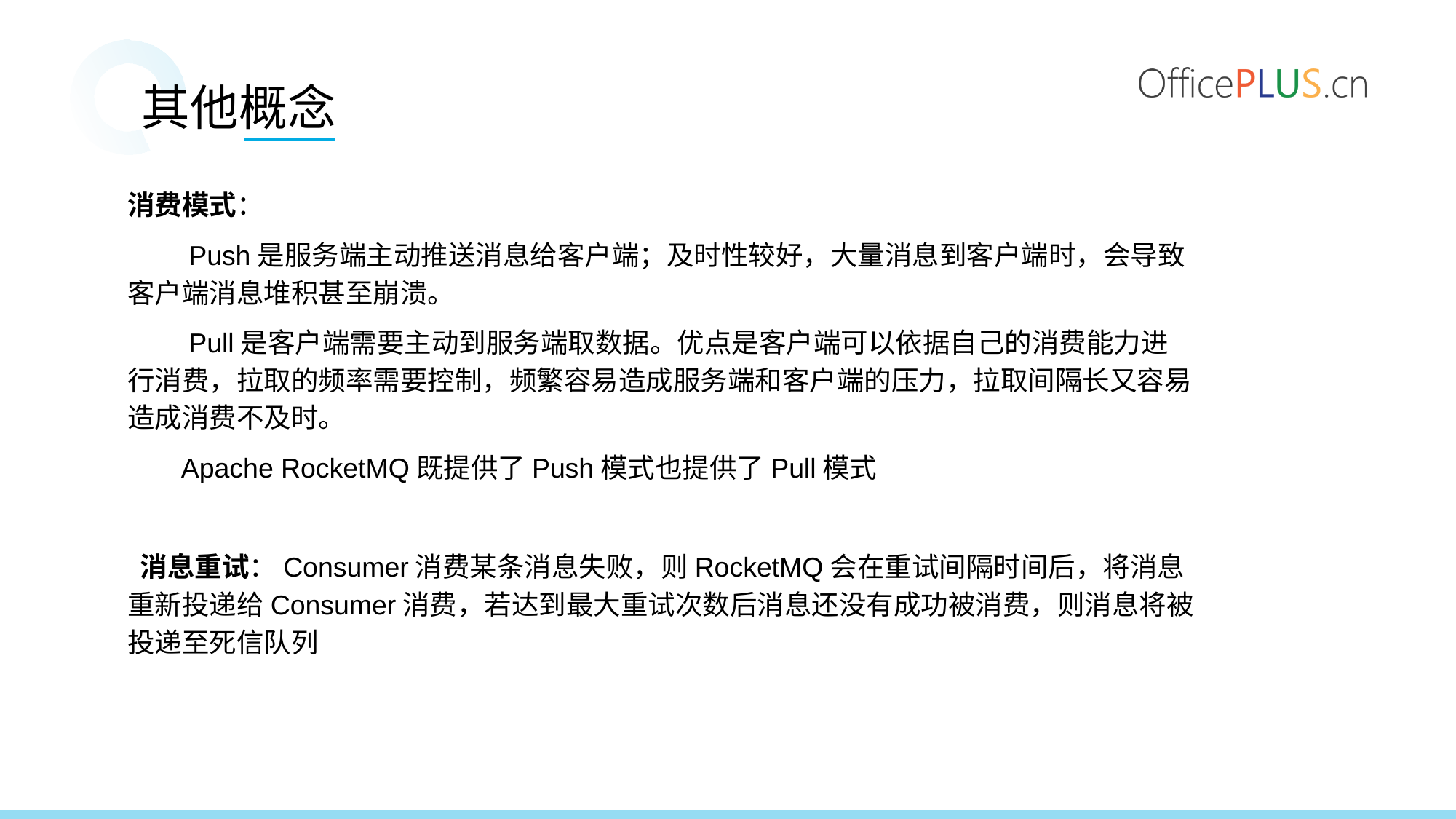

其他概念
消费模式：
        Push是服务端主动推送消息给客户端；及时性较好，大量消息到客户端时，会导致客户端消息堆积甚至崩溃。
        Pull是客户端需要主动到服务端取数据。优点是客户端可以依据自己的消费能力进行消费，拉取的频率需要控制，频繁容易造成服务端和客户端的压力，拉取间隔长又容易造成消费不及时。
       Apache RocketMQ既提供了Push模式也提供了Pull模式

 消息重试：Consumer消费某条消息失败，则RocketMQ会在重试间隔时间后，将消息重新投递给Consumer消费，若达到最大重试次数后消息还没有成功被消费，则消息将被投递至死信队列